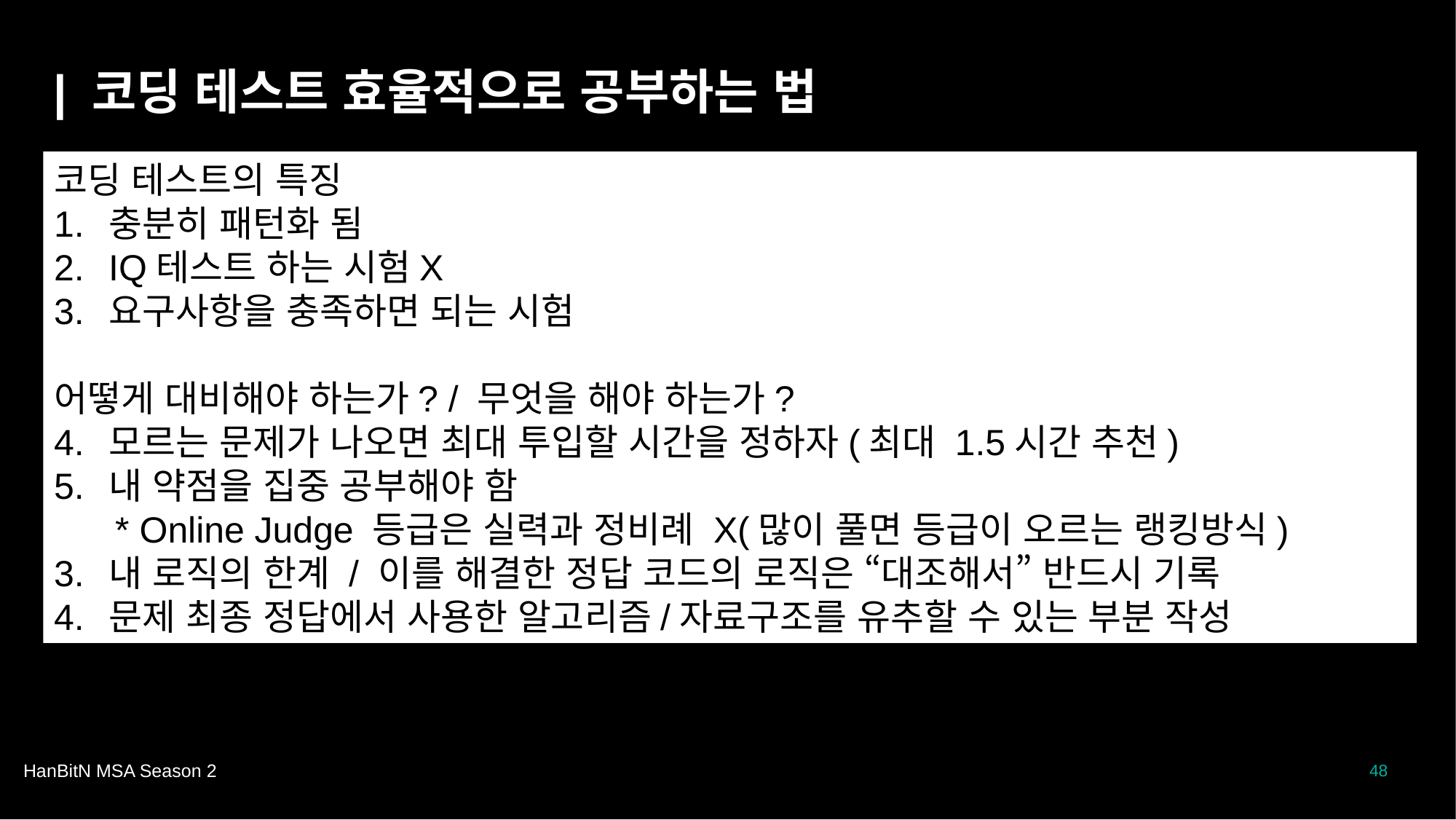

| 코딩 테스트 효율적으로 공부하는 법
코딩 테스트의 특징
충분히 패턴화 됨
IQ테스트 하는 시험X
요구사항을 충족하면 되는 시험

어떻게 대비해야 하는가? / 무엇을 해야 하는가?
모르는 문제가 나오면 최대 투입할 시간을 정하자(최대 1.5시간 추천)
내 약점을 집중 공부해야 함
      * Online Judge 등급은 실력과 정비례 X(많이 풀면 등급이 오르는 랭킹방식)
내 로직의 한계 / 이를 해결한 정답 코드의 로직은 “대조해서” 반드시 기록
문제 최종 정답에서 사용한 알고리즘/자료구조를 유추할 수 있는 부분 작성